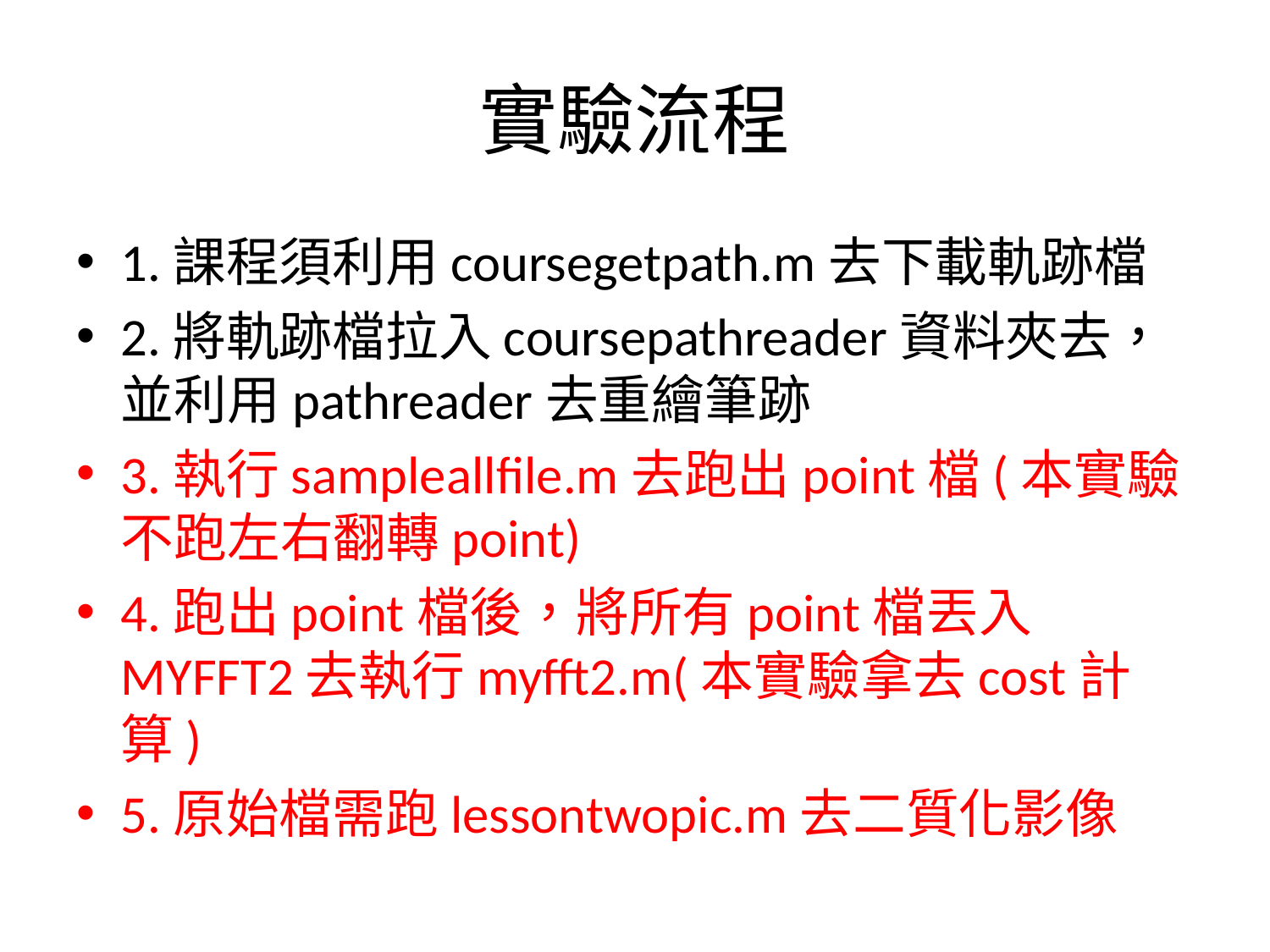

# 實驗流程
1.課程須利用coursegetpath.m去下載軌跡檔
2.將軌跡檔拉入coursepathreader資料夾去，並利用pathreader去重繪筆跡
3.執行sampleallfile.m去跑出point檔(本實驗不跑左右翻轉point)
4.跑出point檔後，將所有point檔丟入MYFFT2去執行myfft2.m(本實驗拿去cost計算)
5.原始檔需跑lessontwopic.m去二質化影像